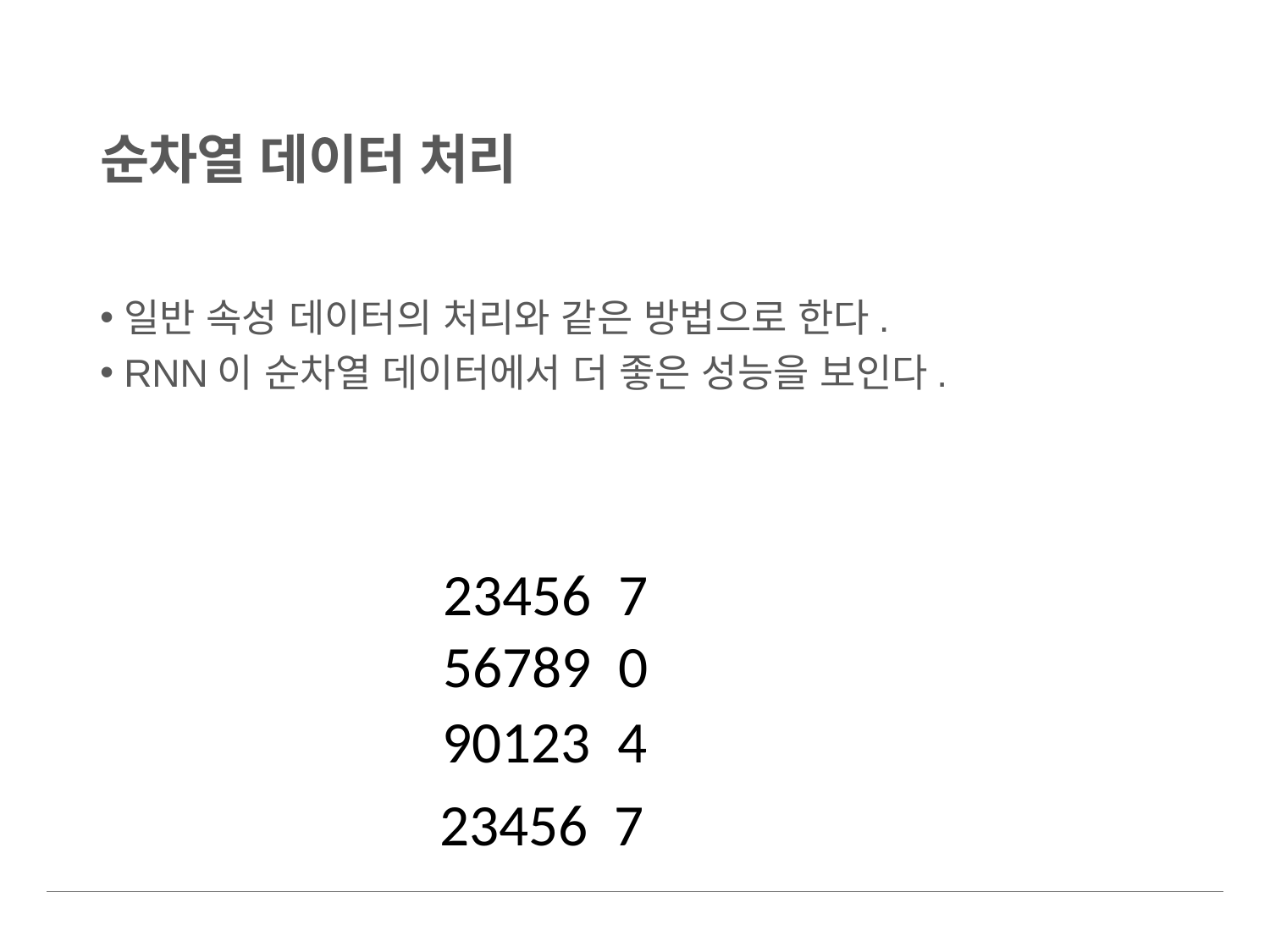

# 순차열 데이터 처리
일반 속성 데이터의 처리와 같은 방법으로 한다.
RNN이 순차열 데이터에서 더 좋은 성능을 보인다.
23456  7
56789  0
90123  4
23456  7